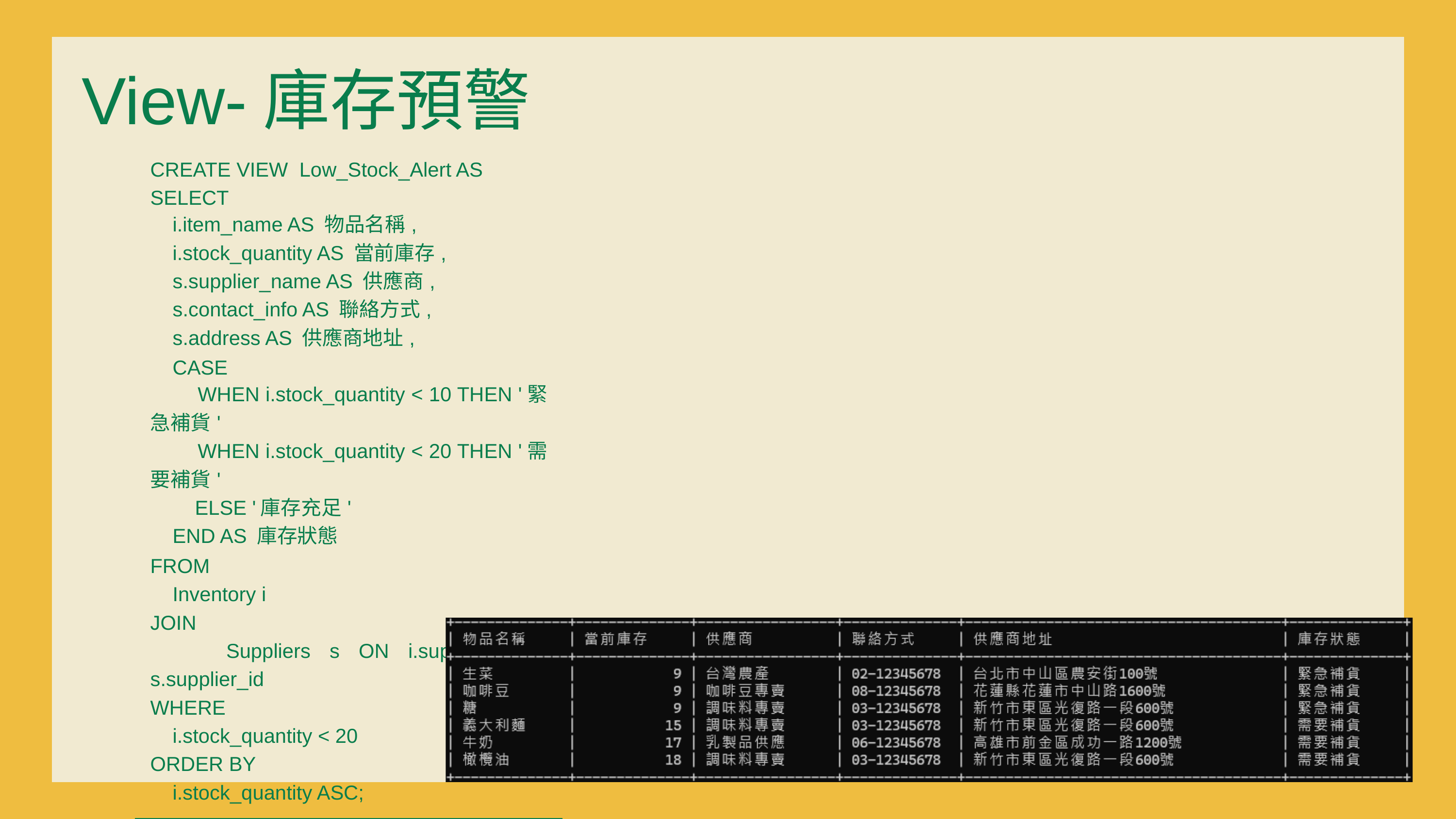

View-庫存預警
| CREATE VIEW Low\_Stock\_Alert AS SELECT i.item\_name AS 物品名稱, i.stock\_quantity AS 當前庫存, s.supplier\_name AS 供應商, s.contact\_info AS 聯絡方式, s.address AS 供應商地址, CASE WHEN i.stock\_quantity < 10 THEN '緊急補貨' WHEN i.stock\_quantity < 20 THEN '需要補貨' ELSE '庫存充足' END AS 庫存狀態 FROM Inventory i JOIN Suppliers s ON i.supplier\_id = s.supplier\_id WHERE i.stock\_quantity < 20 ORDER BY i.stock\_quantity ASC; |
| --- |